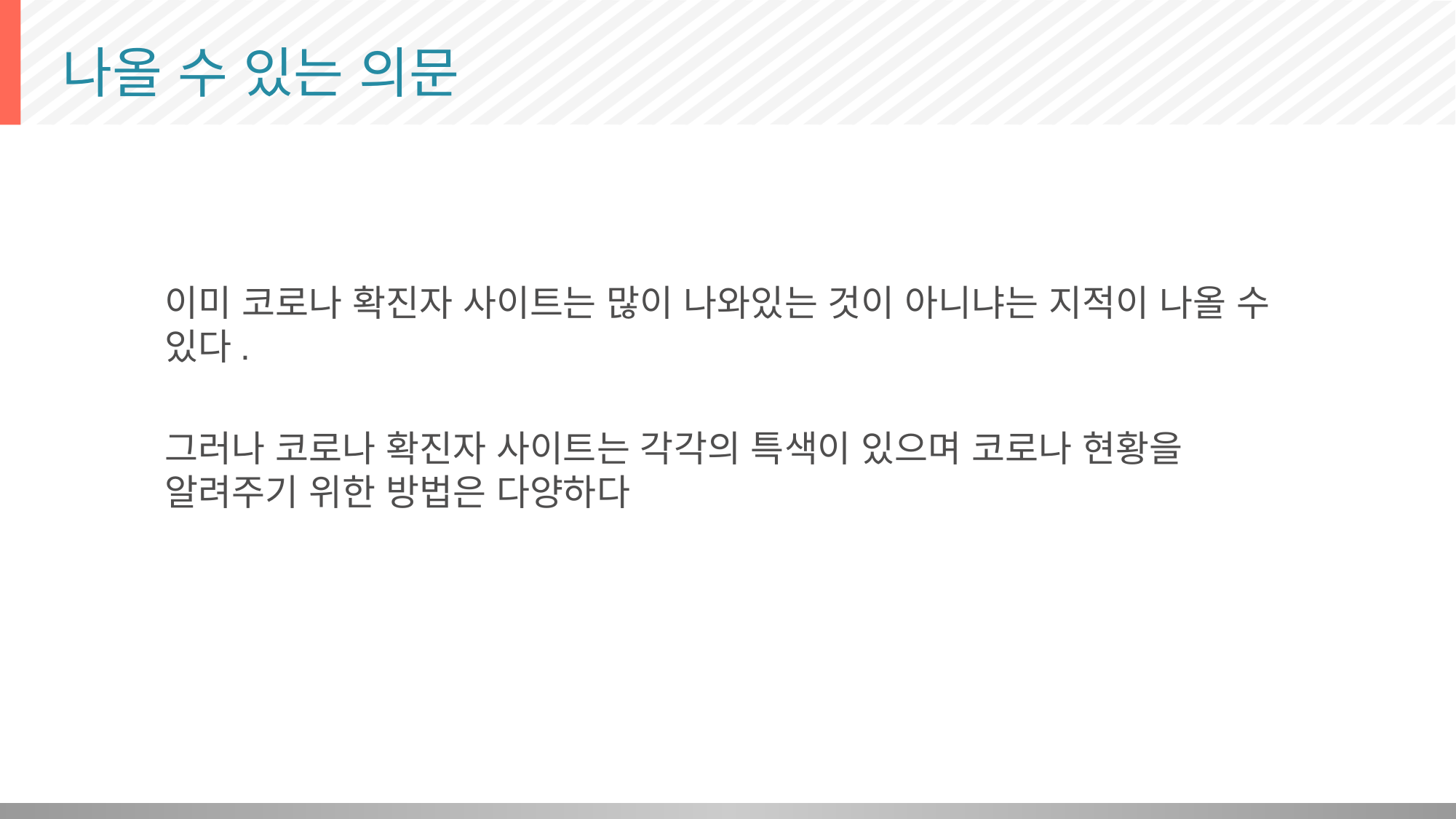

# 나올 수 있는 의문
이미 코로나 확진자 사이트는 많이 나와있는 것이 아니냐는 지적이 나올 수 있다.

그러나 코로나 확진자 사이트는 각각의 특색이 있으며 코로나 현황을 알려주기 위한 방법은 다양하다